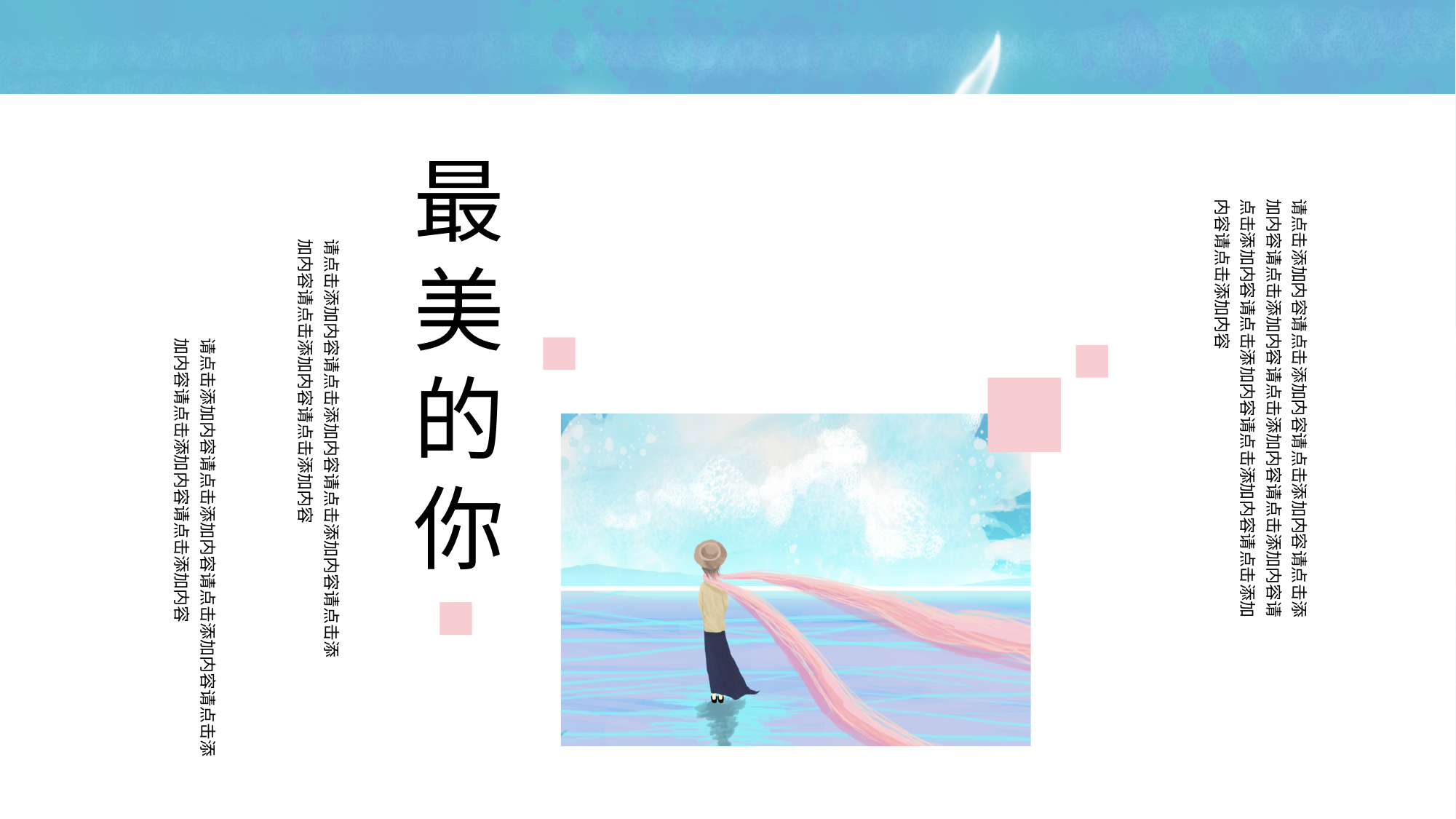

最美的你
请点击添加内容请点击添加内容请点击添加内容请点击添加内容请点击添加内容请点击添加内容请点击添加内容请点击添加内容请点击添加内容请点击添加内容请点击添加内容请点击添加内容
请点击添加内容请点击添加内容请点击添加内容请点击添加内容请点击添加内容请点击添加内容
请点击添加内容请点击添加内容请点击添加内容请点击添加内容请点击添加内容请点击添加内容